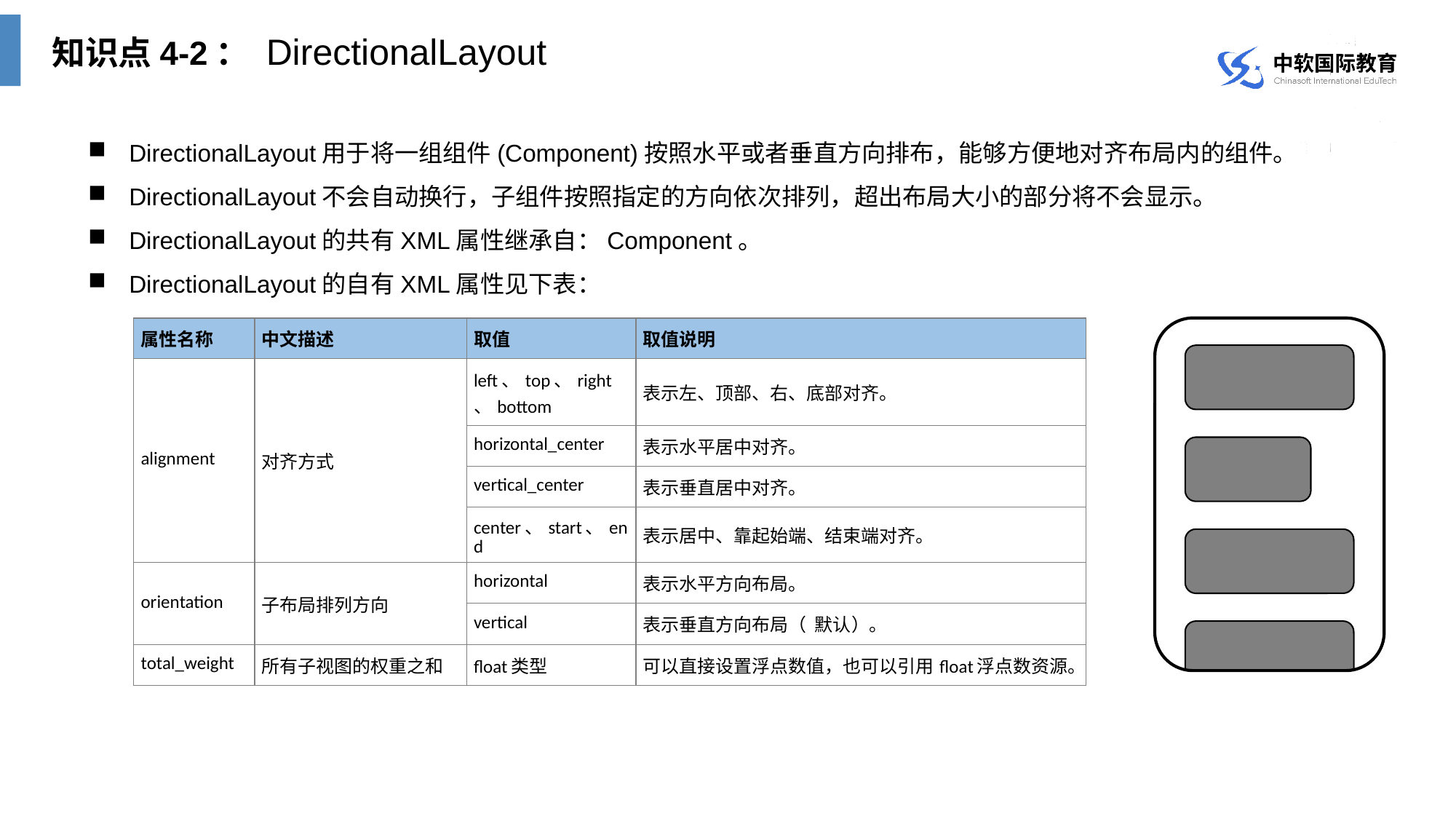

知识点4-2： DirectionalLayout
DirectionalLayout用于将一组组件(Component)按照水平或者垂直方向排布，能够方便地对齐布局内的组件。
DirectionalLayout不会自动换行，子组件按照指定的方向依次排列，超出布局大小的部分将不会显示。
DirectionalLayout的共有XML属性继承自：Component。
DirectionalLayout的自有XML属性见下表：
| 属性名称 | 中文描述 | 取值 | 取值说明 |
| --- | --- | --- | --- |
| alignment | 对齐方式 | left、top、right、bottom | 表示左、顶部、右、底部对齐。 |
|  |  | horizontal\_center | 表示水平居中对齐。 |
|  |  | vertical\_center | 表示垂直居中对齐。 |
|  |  | center、start、end | 表示居中、靠起始端、结束端对齐。 |
| orientation | 子布局排列方向 | horizontal | 表示水平方向布局。 |
|  |  | vertical | 表示垂直方向布局（ 默认）。 |
| total\_weight | 所有子视图的权重之和 | float类型 | 可以直接设置浮点数值，也可以引用float浮点数资源。 |